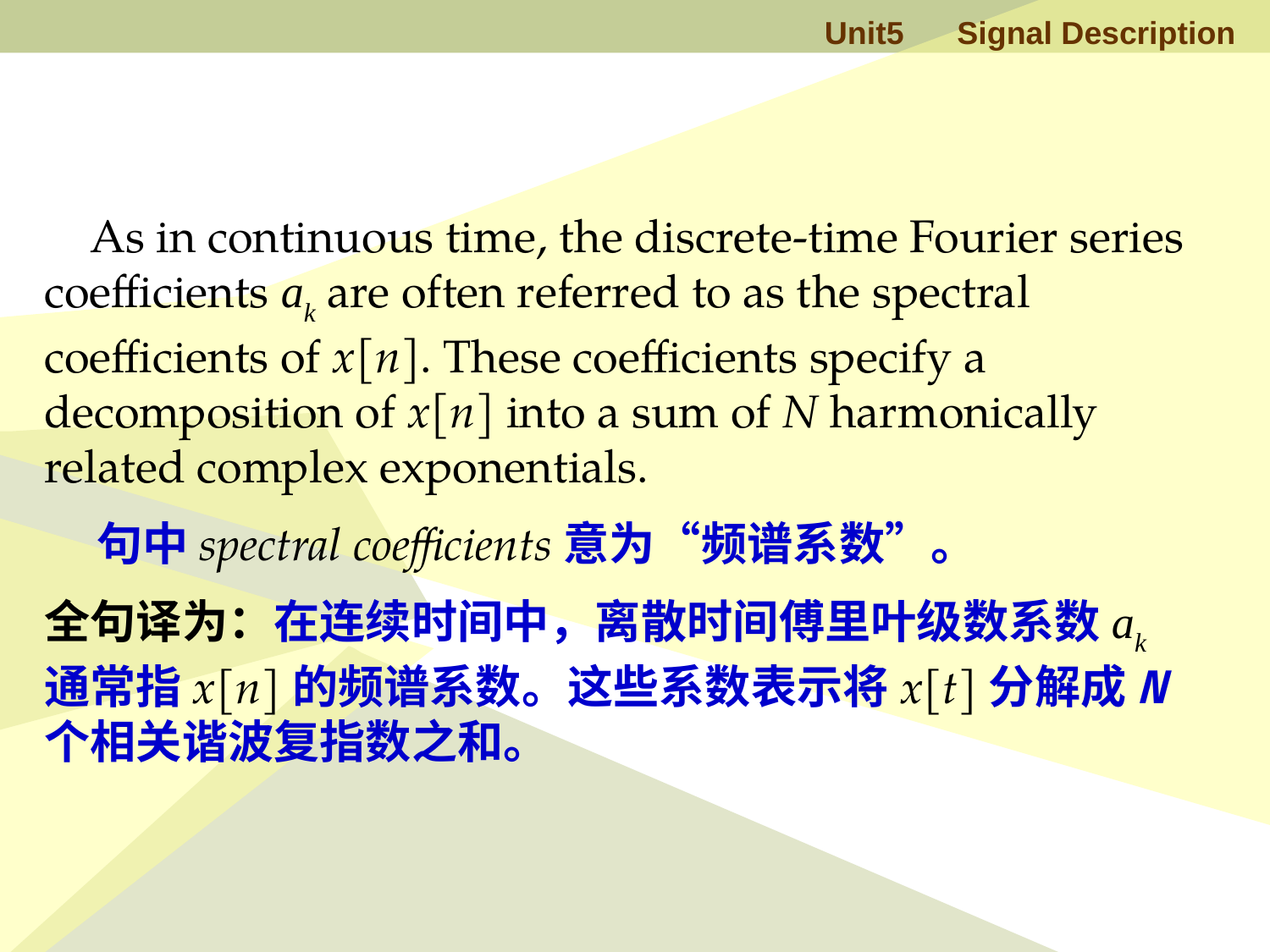

As in continuous time, the discrete-time Fourier series coefficients ak are often referred to as the spectral coefficients of x[n]. These coefficients specify a decomposition of x[n] into a sum of N harmonically related complex exponentials.
    句中spectral coefficients意为“频谱系数”。
全句译为：在连续时间中，离散时间傅里叶级数系数ak  通常指x[n]的频谱系数。这些系数表示将x[t]分解成N个相关谐波复指数之和。